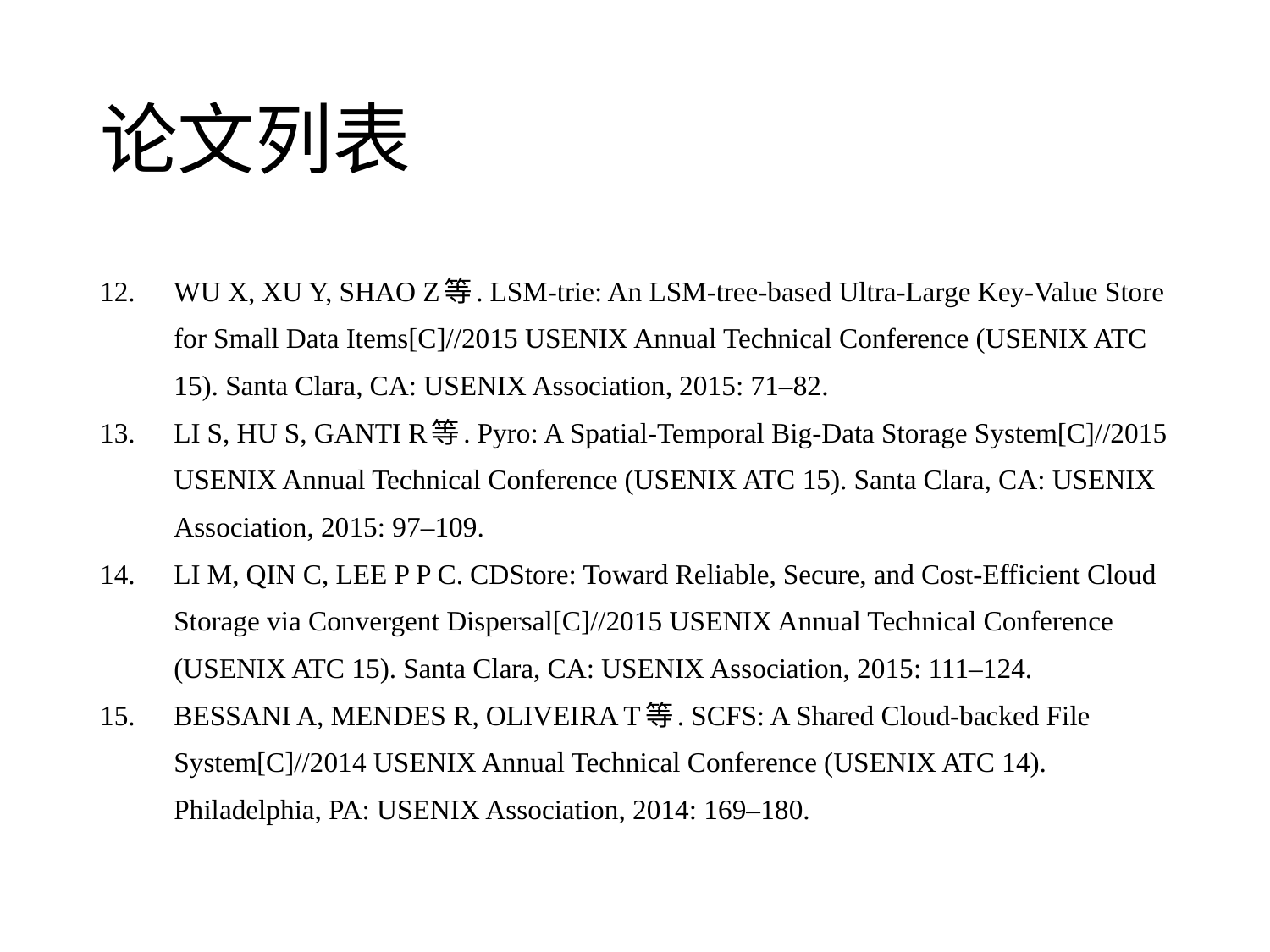

# 论文列表
WU X, XU Y, SHAO Z等. LSM-trie: An LSM-tree-based Ultra-Large Key-Value Store for Small Data Items[C]//2015 USENIX Annual Technical Conference (USENIX ATC 15). Santa Clara, CA: USENIX Association, 2015: 71–82.
LI S, HU S, GANTI R等. Pyro: A Spatial-Temporal Big-Data Storage System[C]//2015 USENIX Annual Technical Conference (USENIX ATC 15). Santa Clara, CA: USENIX Association, 2015: 97–109.
LI M, QIN C, LEE P P C. CDStore: Toward Reliable, Secure, and Cost-Efficient Cloud Storage via Convergent Dispersal[C]//2015 USENIX Annual Technical Conference (USENIX ATC 15). Santa Clara, CA: USENIX Association, 2015: 111–124.
BESSANI A, MENDES R, OLIVEIRA T等. SCFS: A Shared Cloud-backed File System[C]//2014 USENIX Annual Technical Conference (USENIX ATC 14). Philadelphia, PA: USENIX Association, 2014: 169–180.